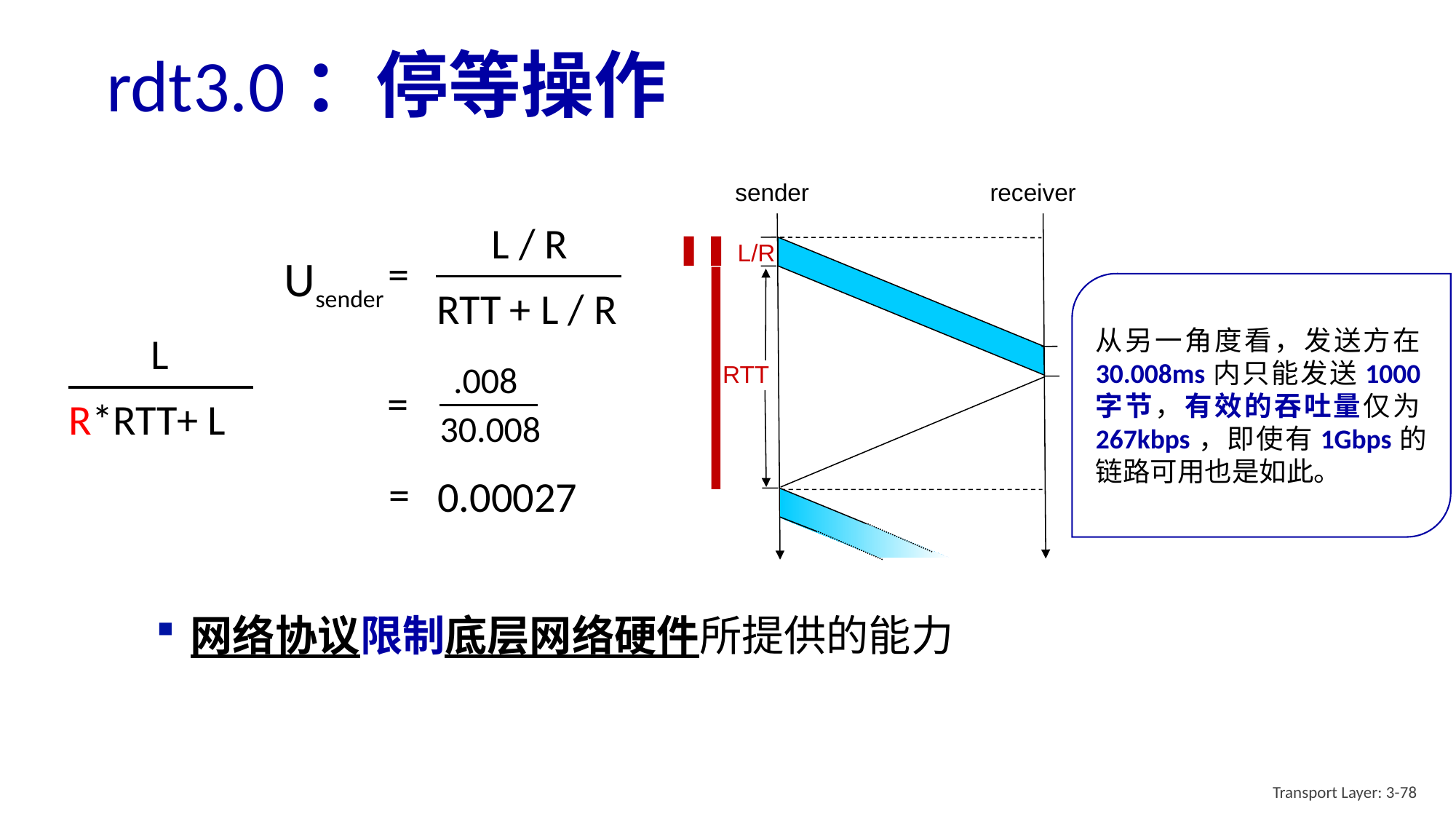

# rdt3.0：停等操作
sender
receiver
L / R

L/R

=
Usender

RTT

从另一角度看，发送方在30.008ms内只能发送1000字节，有效的吞吐量仅为267kbps，即使有1Gbps的链路可用也是如此。
RTT
+ L / R
L

.008
30.008
=
=
0.00027

R*RTT+ L

网络协议限制底层网络硬件所提供的能力
Transport Layer: 3-78